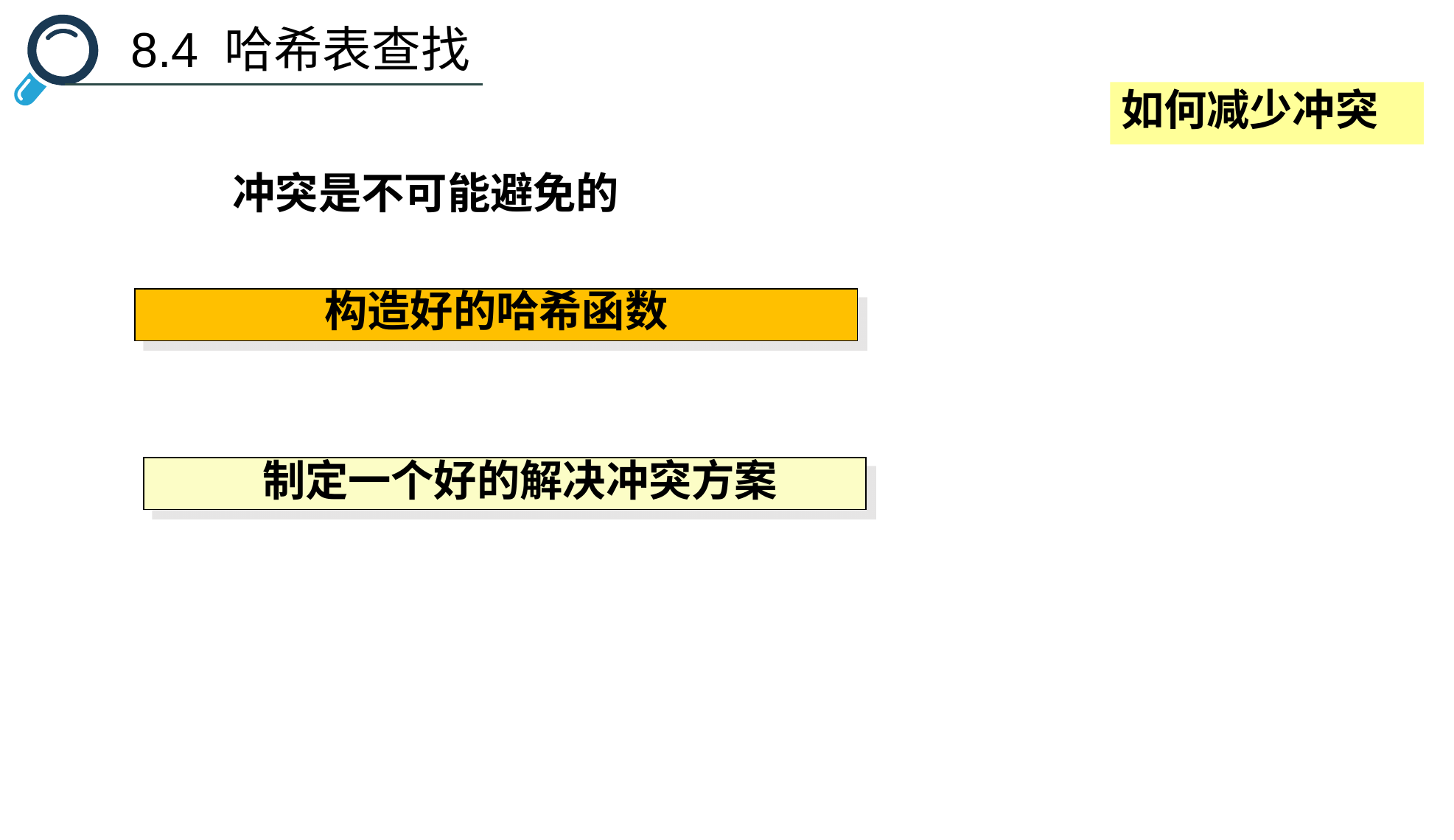

8.4 哈希表查找
如何减少冲突
冲突是不可能避免的
构造好的哈希函数
          制定一个好的解决冲突方案